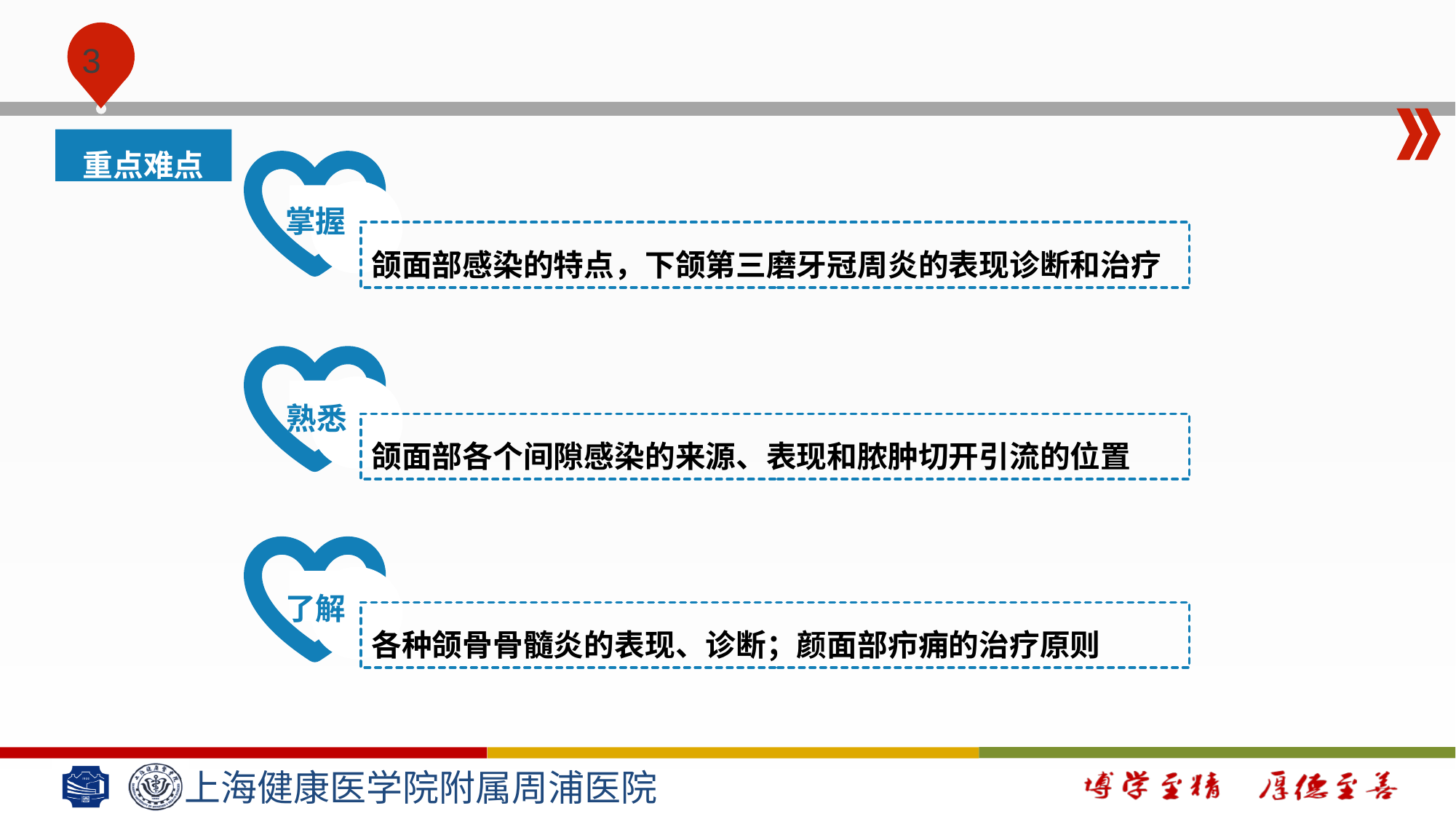

#
重点难点

掌握
颌面部感染的特点，下颌第三磨牙冠周炎的表现诊断和治疗

熟悉
颌面部各个间隙感染的来源、表现和脓肿切开引流的位置

了解
各种颌骨骨髓炎的表现、诊断；颜面部疖痈的治疗原则